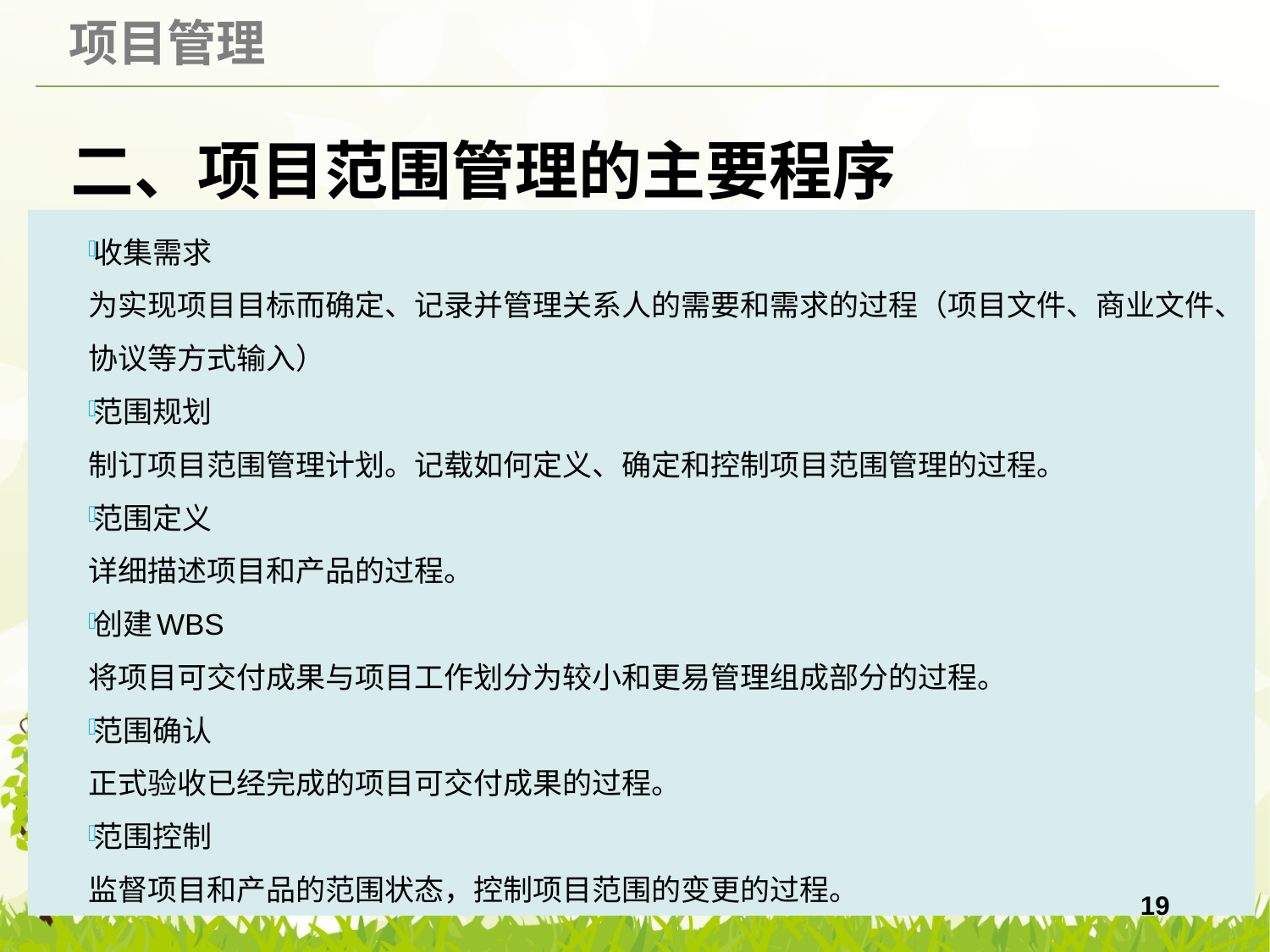

# 二、项目范围管理的主要程序
收集需求
为实现项目目标而确定、记录并管理关系人的需要和需求的过程（项目文件、商业文件、协议等方式输入）
范围规划
制订项目范围管理计划。记载如何定义、确定和控制项目范围管理的过程。
范围定义
详细描述项目和产品的过程。
创建WBS
将项目可交付成果与项目工作划分为较小和更易管理组成部分的过程。
范围确认
正式验收已经完成的项目可交付成果的过程。
范围控制
监督项目和产品的范围状态，控制项目范围的变更的过程。
19